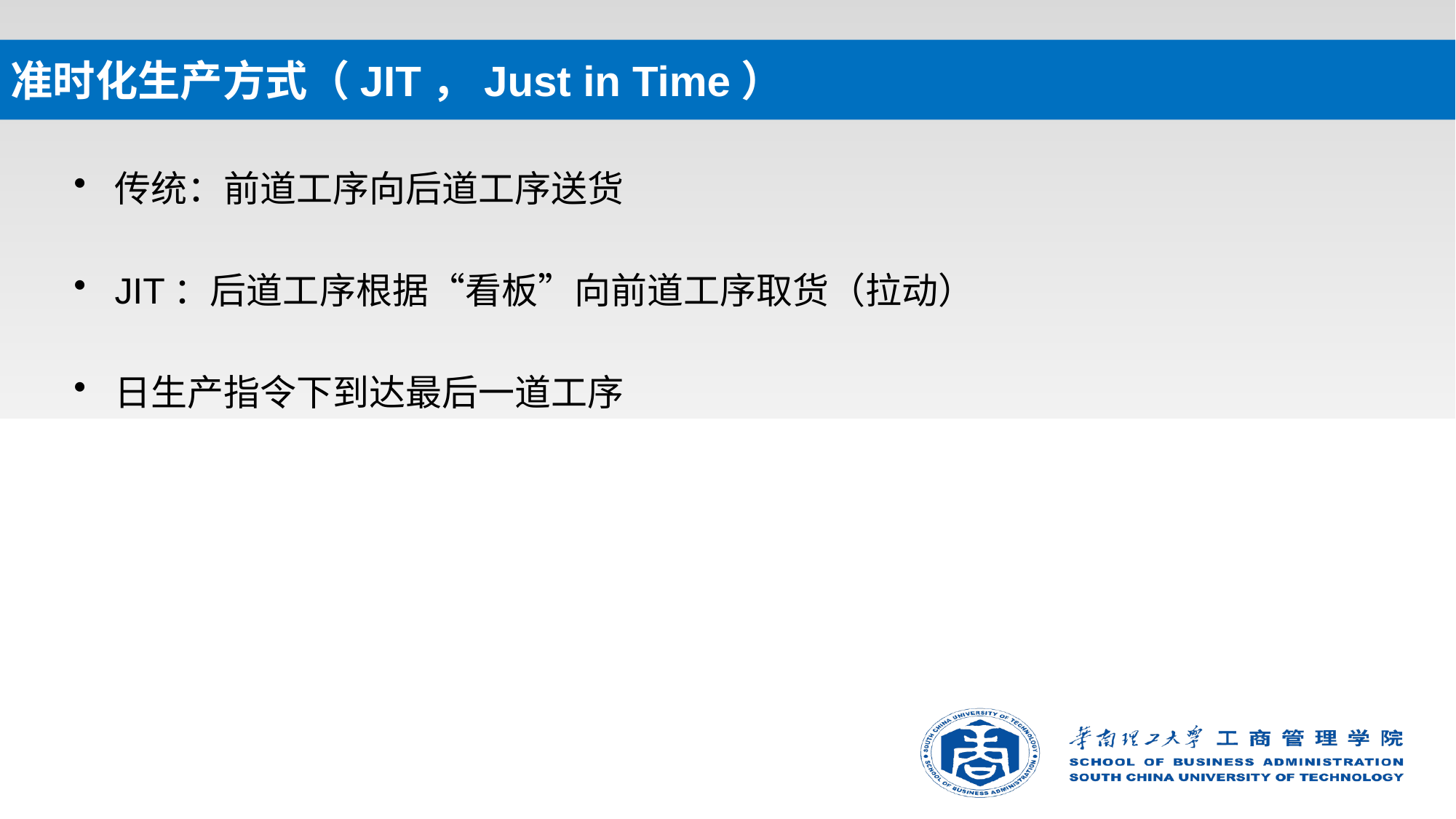

# 准时化生产方式（JIT，Just in Time）
传统：前道工序向后道工序送货

JIT：后道工序根据“看板”向前道工序取货（拉动）

日生产指令下到达最后一道工序